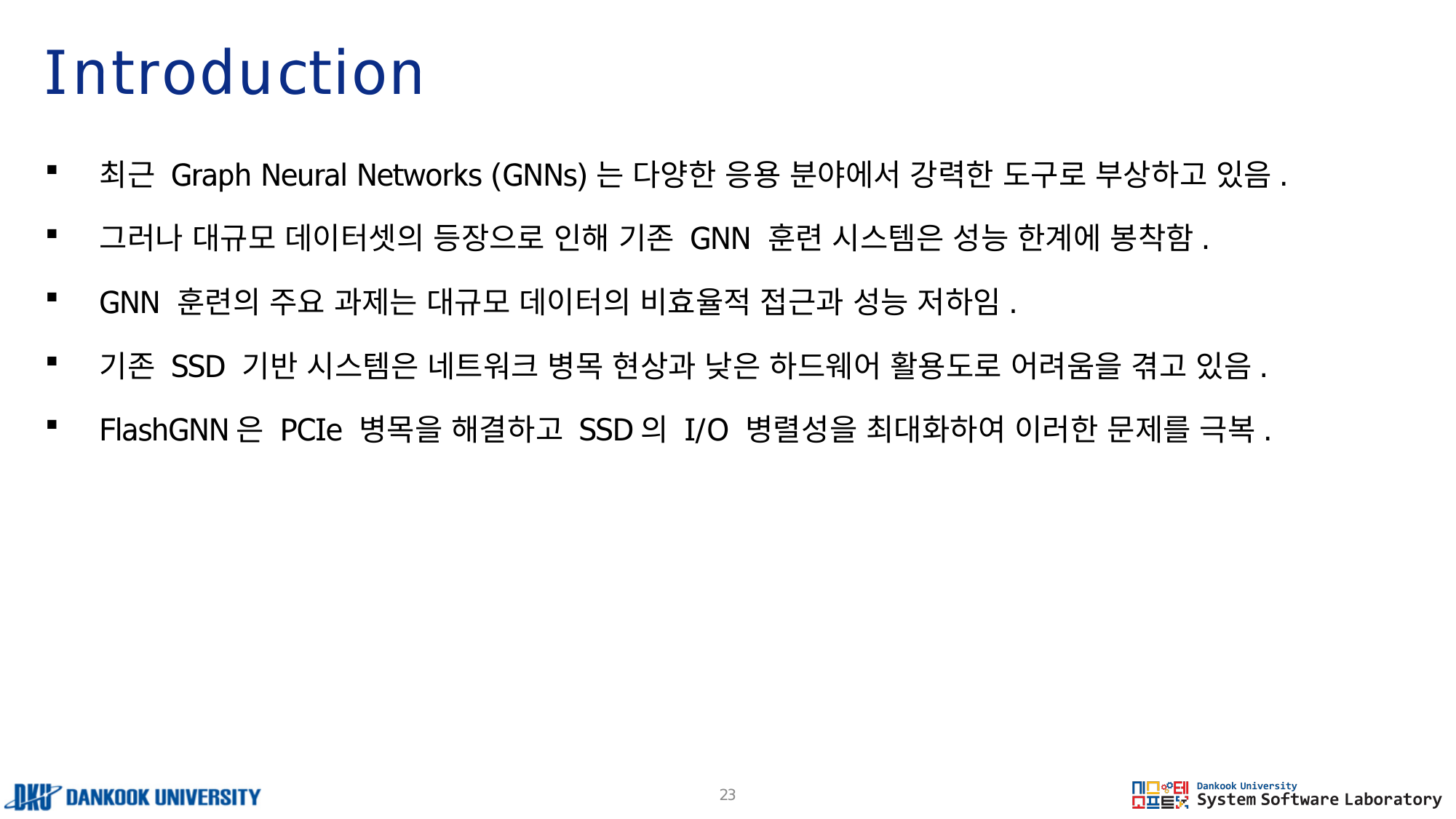

# Introduction
최근 Graph Neural Networks (GNNs)는 다양한 응용 분야에서 강력한 도구로 부상하고 있음.
그러나 대규모 데이터셋의 등장으로 인해 기존 GNN 훈련 시스템은 성능 한계에 봉착함.
GNN 훈련의 주요 과제는 대규모 데이터의 비효율적 접근과 성능 저하임.
기존 SSD 기반 시스템은 네트워크 병목 현상과 낮은 하드웨어 활용도로 어려움을 겪고 있음.
FlashGNN은 PCIe 병목을 해결하고 SSD의 I/O 병렬성을 최대화하여 이러한 문제를 극복.
23